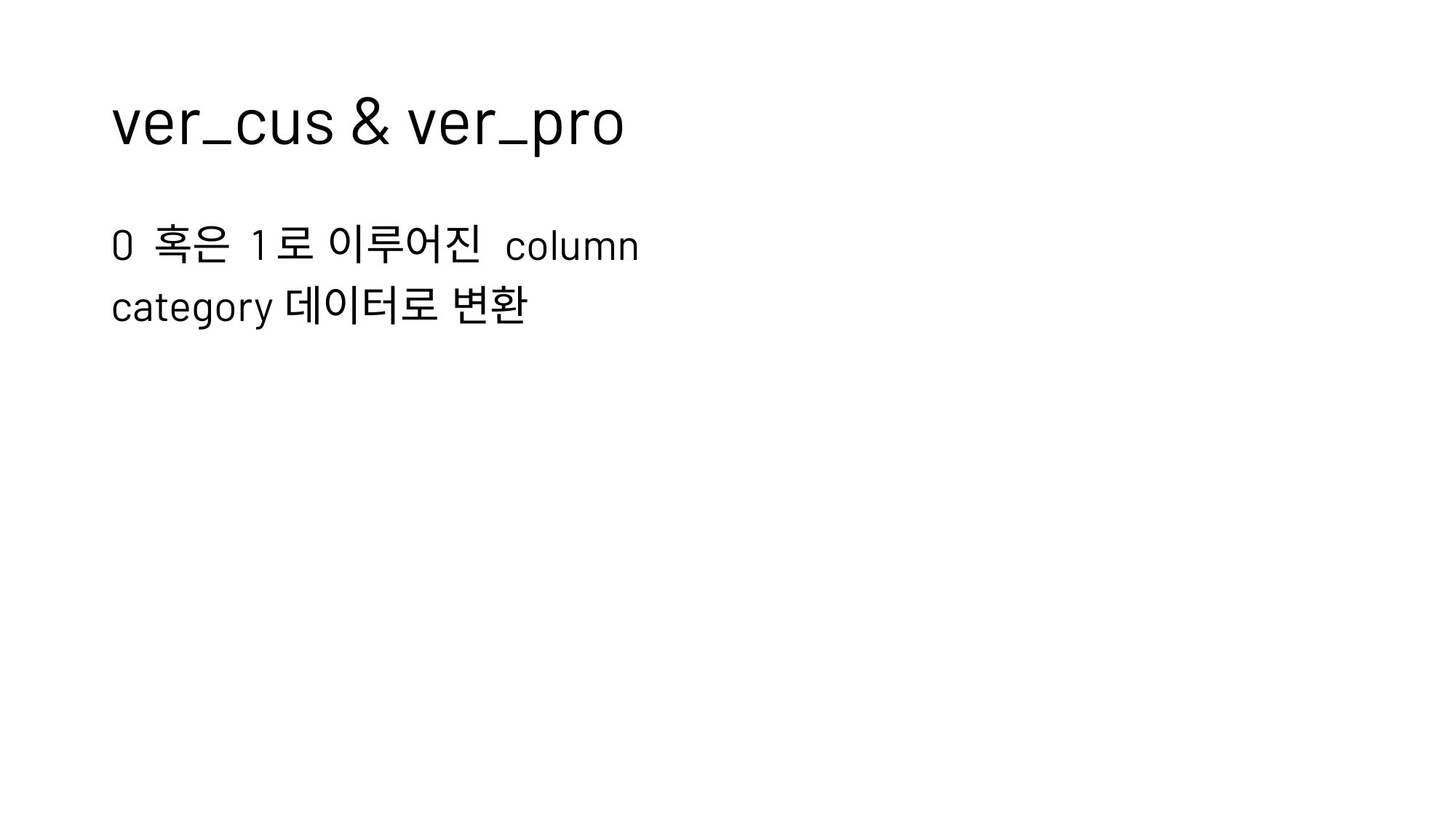

# ver_cus & ver_pro
0 혹은 1로 이루어진 column
category데이터로 변환